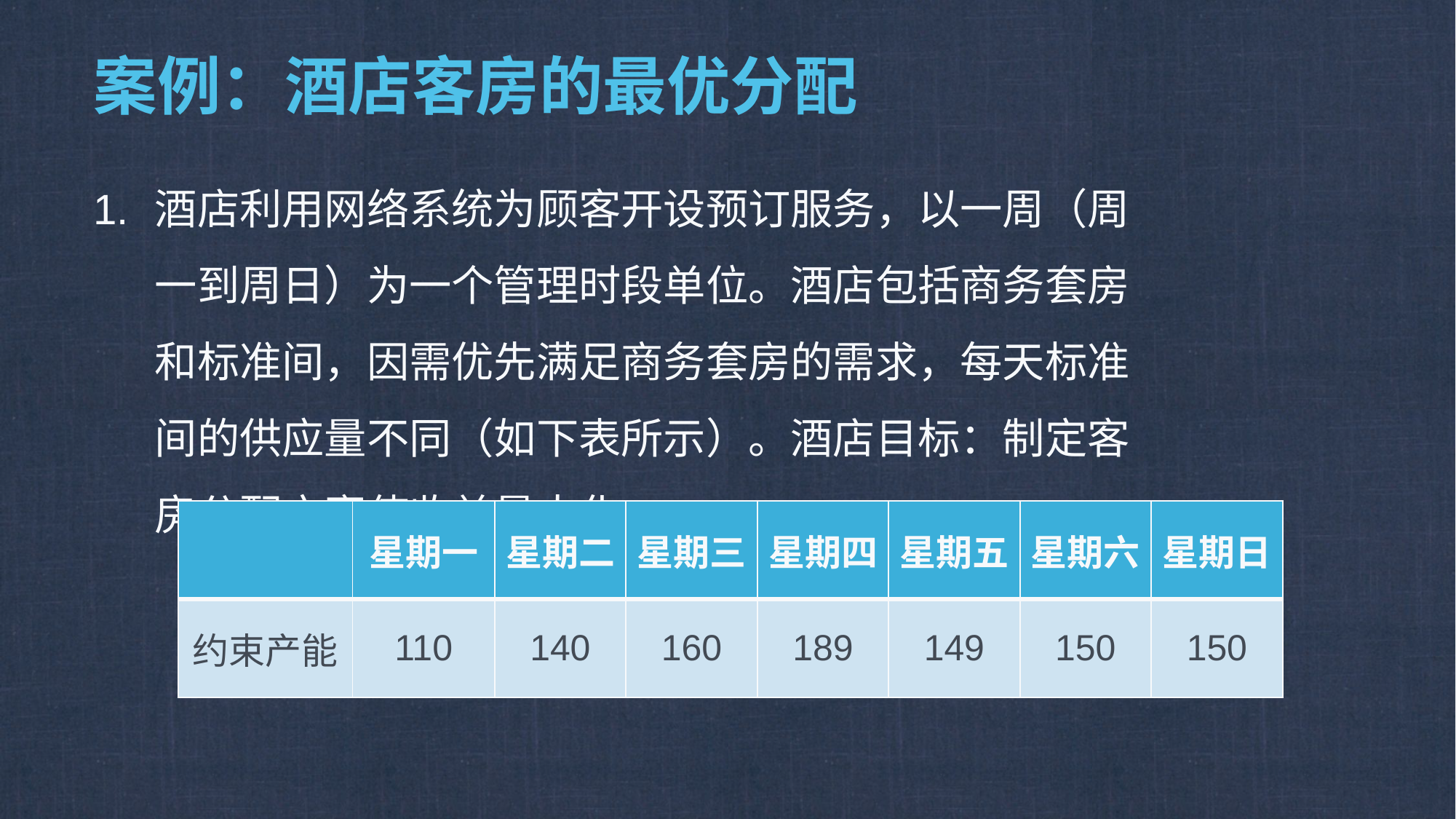

# 案例：酒店客房的最优分配
酒店利用网络系统为顾客开设预订服务，以一周（周一到周日）为一个管理时段单位。酒店包括商务套房和标准间，因需优先满足商务套房的需求，每天标准间的供应量不同（如下表所示）。酒店目标：制定客房分配方案使收益最大化。
|  | 星期一 | 星期二 | 星期三 | 星期四 | 星期五 | 星期六 | 星期日 |
| --- | --- | --- | --- | --- | --- | --- | --- |
| 约束产能 | 110 | 140 | 160 | 189 | 149 | 150 | 150 |